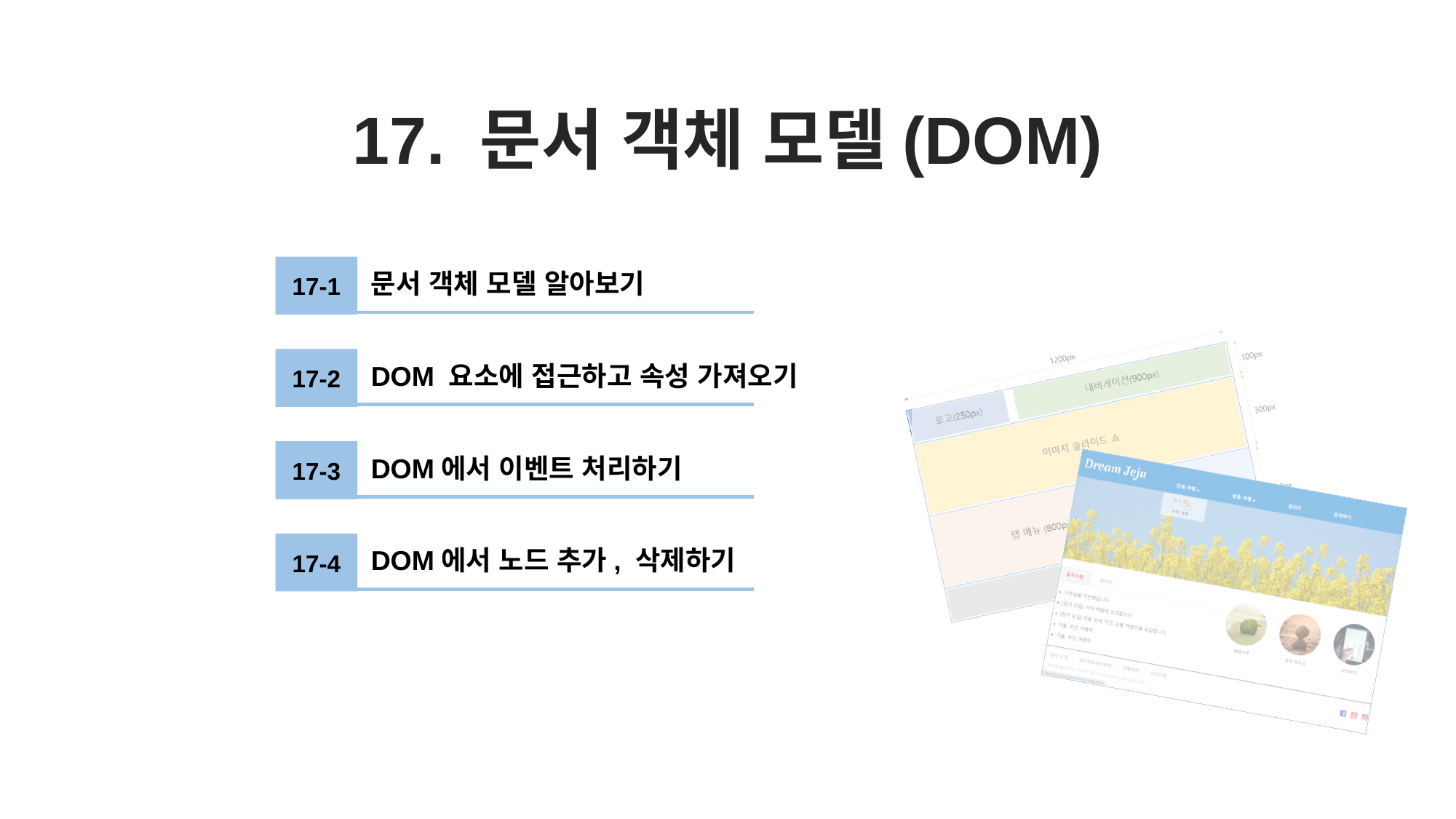

# 17. 문서 객체 모델(DOM)
17-1
문서 객체 모델 알아보기
17-2
DOM 요소에 접근하고 속성 가져오기
17-3
DOM에서 이벤트 처리하기
17-4
DOM에서 노드 추가, 삭제하기